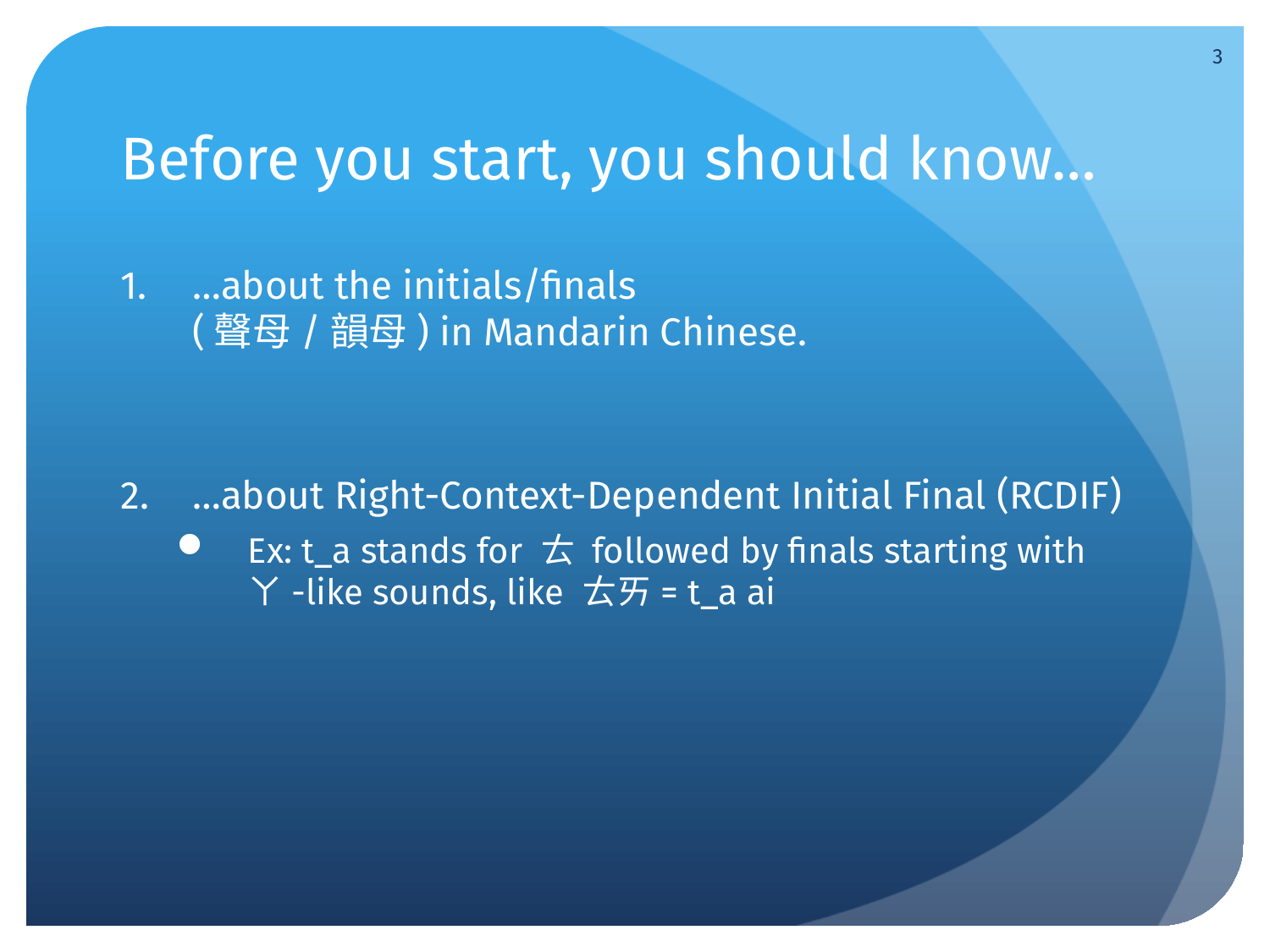

3
# Before you start, you should know…
…about the initials/finals
(聲母/韻母) in Mandarin Chinese.

…about Right-Context-Dependent Initial Final (RCDIF)
Ex: t_a stands for ㄊ followed by finals starting with ㄚ-like sounds, like ㄊㄞ= t_a ai